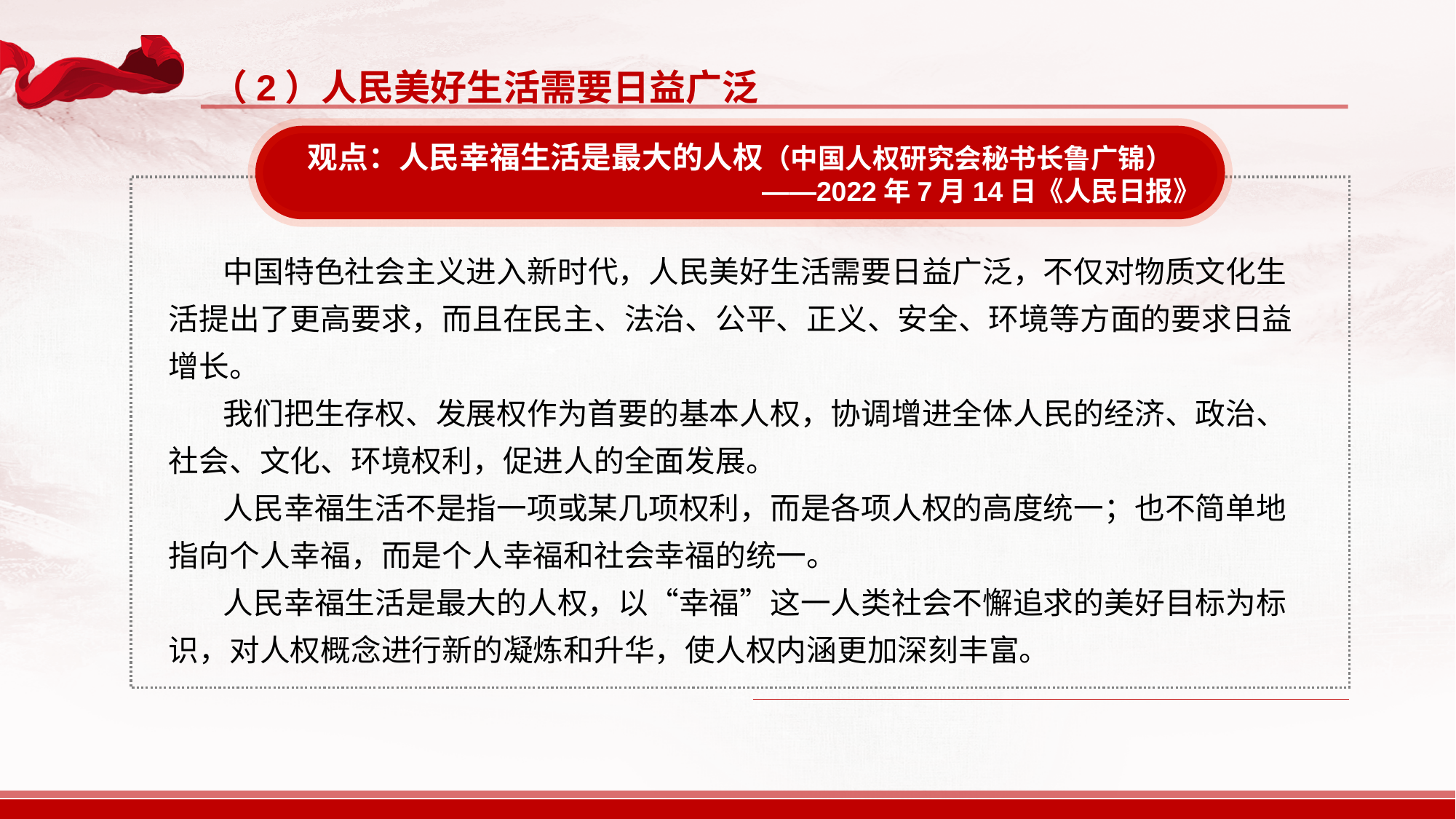

（2）人民美好生活需要日益广泛
观点：人民幸福生活是最大的人权（中国人权研究会秘书长鲁广锦）
——2022年7月14日《人民日报》

中国特色社会主义进入新时代，人民美好生活需要日益广泛，不仅对物质文化生活提出了更高要求，而且在民主、法治、公平、正义、安全、环境等方面的要求日益增长。
我们把生存权、发展权作为首要的基本人权，协调增进全体人民的经济、政治、社会、文化、环境权利，促进人的全面发展。
人民幸福生活不是指一项或某几项权利，而是各项人权的高度统一；也不简单地指向个人幸福，而是个人幸福和社会幸福的统一。
人民幸福生活是最大的人权，以“幸福”这一人类社会不懈追求的美好目标为标识，对人权概念进行新的凝炼和升华，使人权内涵更加深刻丰富。